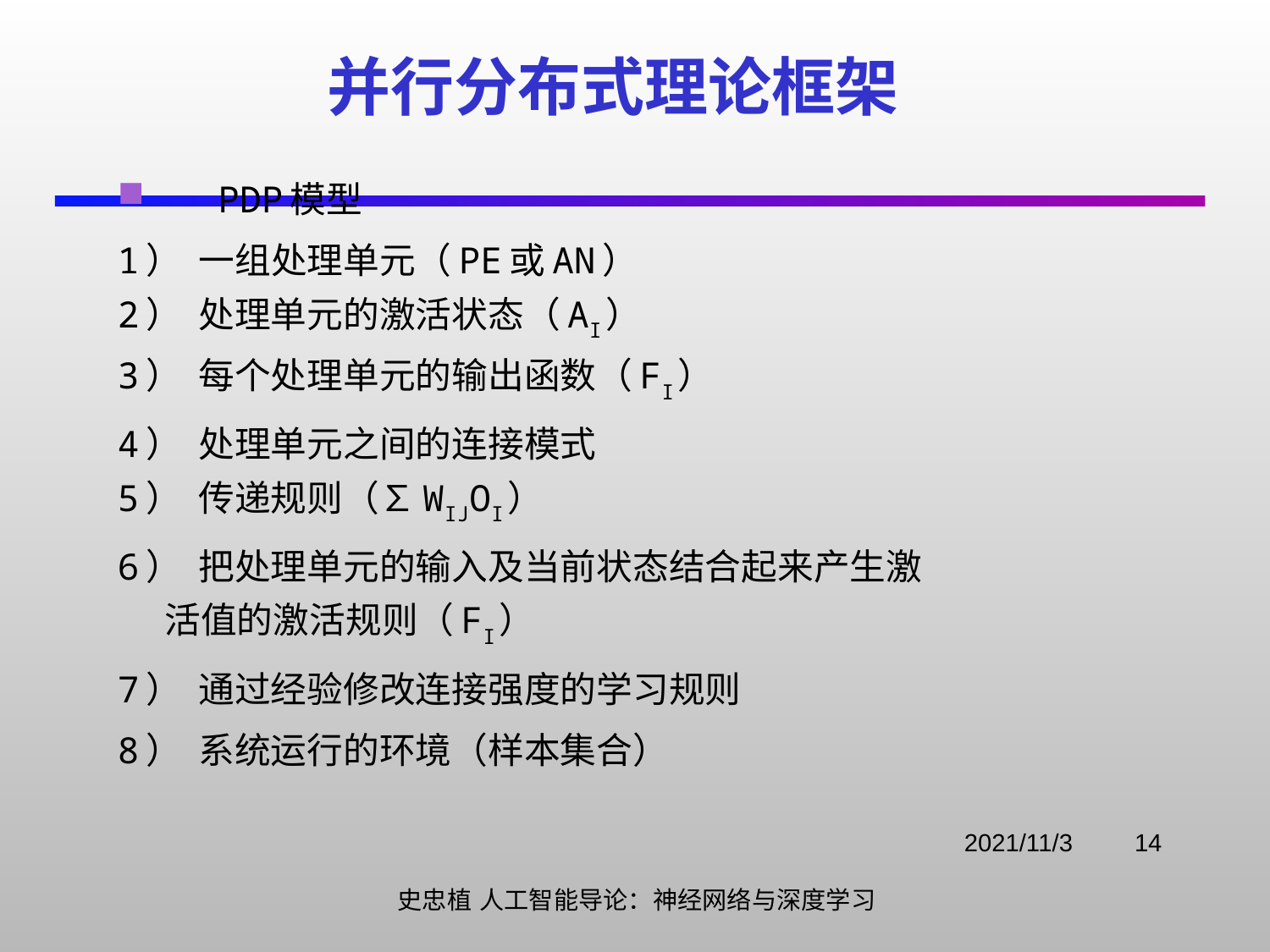

# 并行分布式理论框架
PDP模型
1）  一组处理单元（PE或AN）
2）  处理单元的激活状态（ai）
3）  每个处理单元的输出函数（fi）
4）  处理单元之间的连接模式
5）  传递规则（∑wijoi）
6）  把处理单元的输入及当前状态结合起来产生激
     活值的激活规则（Fi）
7）  通过经验修改连接强度的学习规则
8）  系统运行的环境（样本集合）
2021/11/3
14
史忠植 人工智能导论：神经网络与深度学习